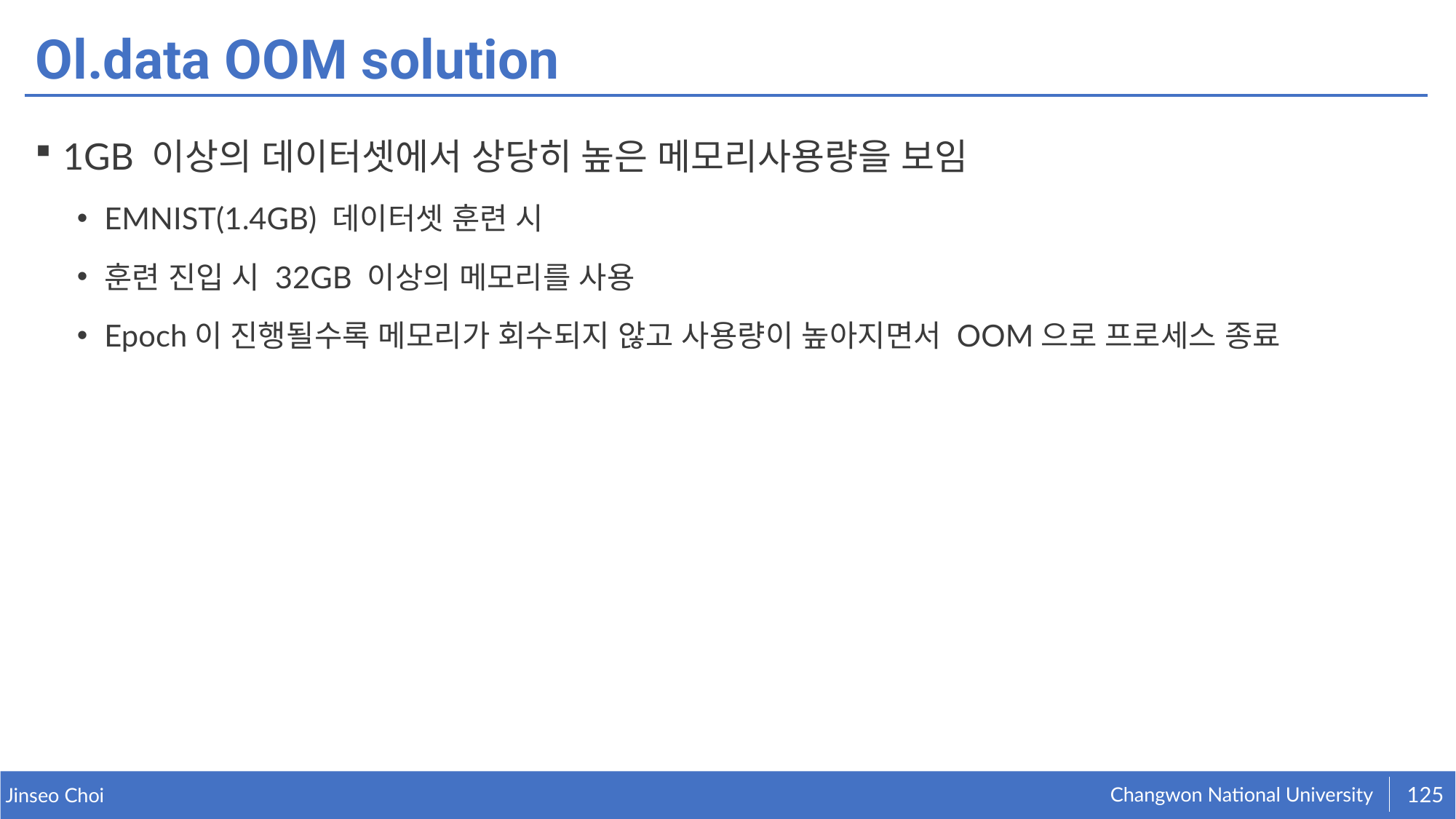

# Ol.data OOM solution
1GB 이상의 데이터셋에서 상당히 높은 메모리사용량을 보임
EMNIST(1.4GB) 데이터셋 훈련 시
훈련 진입 시 32GB 이상의 메모리를 사용
Epoch이 진행될수록 메모리가 회수되지 않고 사용량이 높아지면서 OOM으로 프로세스 종료

125